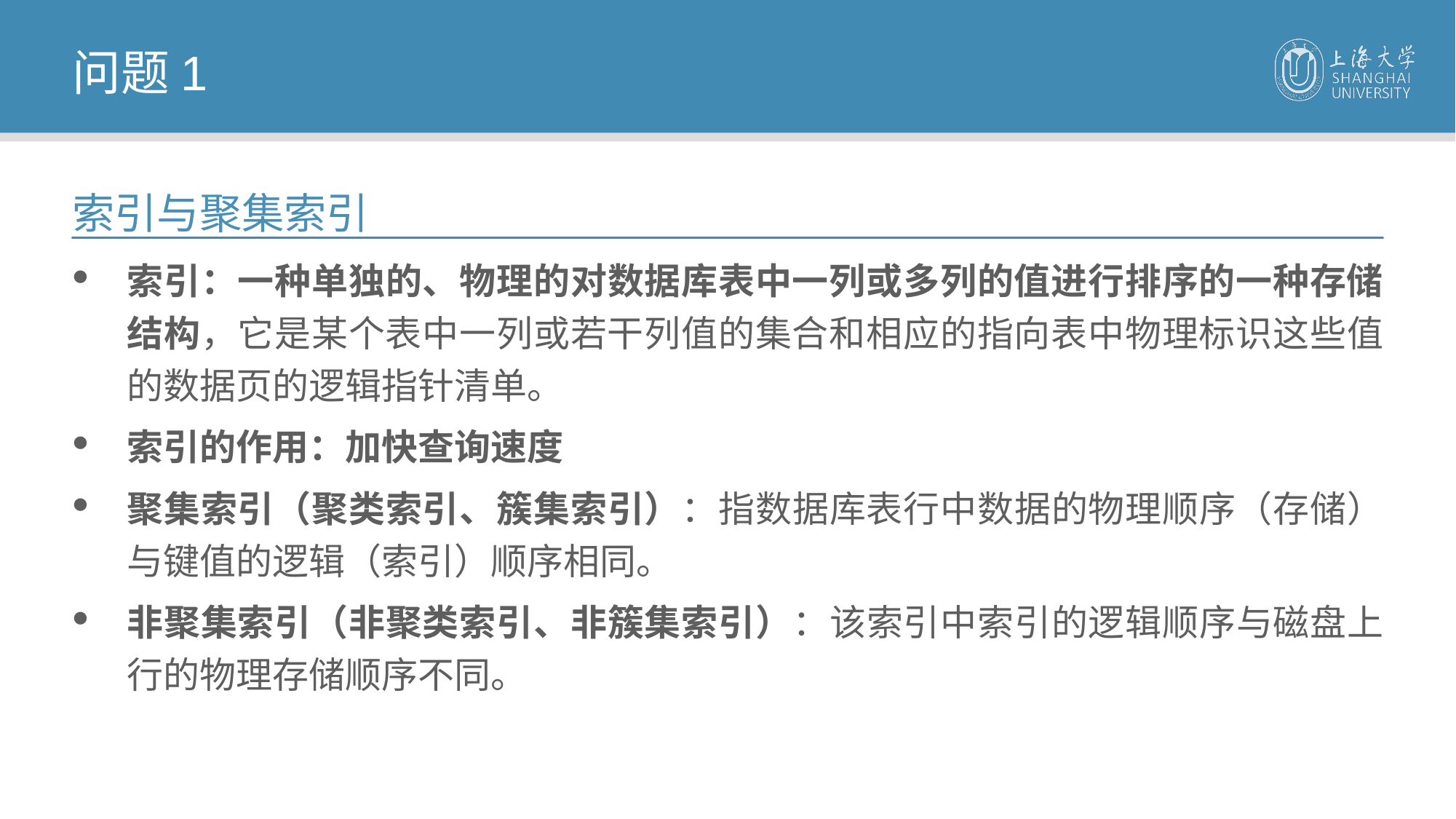

问题1
索引与聚集索引
索引：一种单独的、物理的对数据库表中一列或多列的值进行排序的一种存储结构，它是某个表中一列或若干列值的集合和相应的指向表中物理标识这些值的数据页的逻辑指针清单。
索引的作用：加快查询速度
聚集索引（聚类索引、簇集索引）：指数据库表行中数据的物理顺序（存储）与键值的逻辑（索引）顺序相同。
非聚集索引（非聚类索引、非簇集索引）：该索引中索引的逻辑顺序与磁盘上行的物理存储顺序不同。